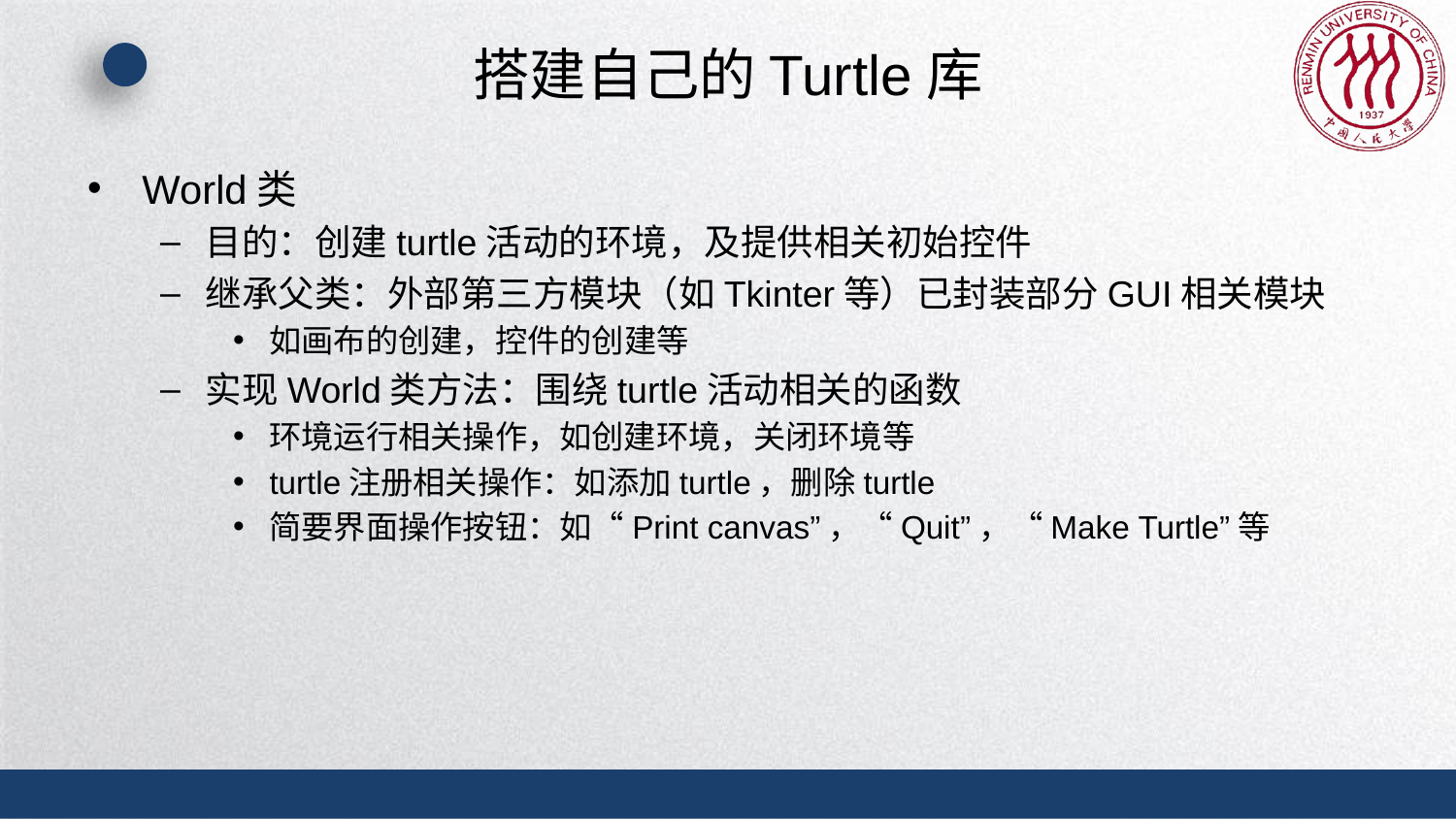

# 搭建自己的Turtle库
World类
目的：创建turtle活动的环境，及提供相关初始控件
继承父类：外部第三方模块（如Tkinter等）已封装部分GUI相关模块
如画布的创建，控件的创建等
实现World类方法：围绕turtle活动相关的函数
环境运行相关操作，如创建环境，关闭环境等
turtle注册相关操作：如添加turtle，删除turtle
简要界面操作按钮：如“Print canvas”，“Quit”，“Make Turtle”等